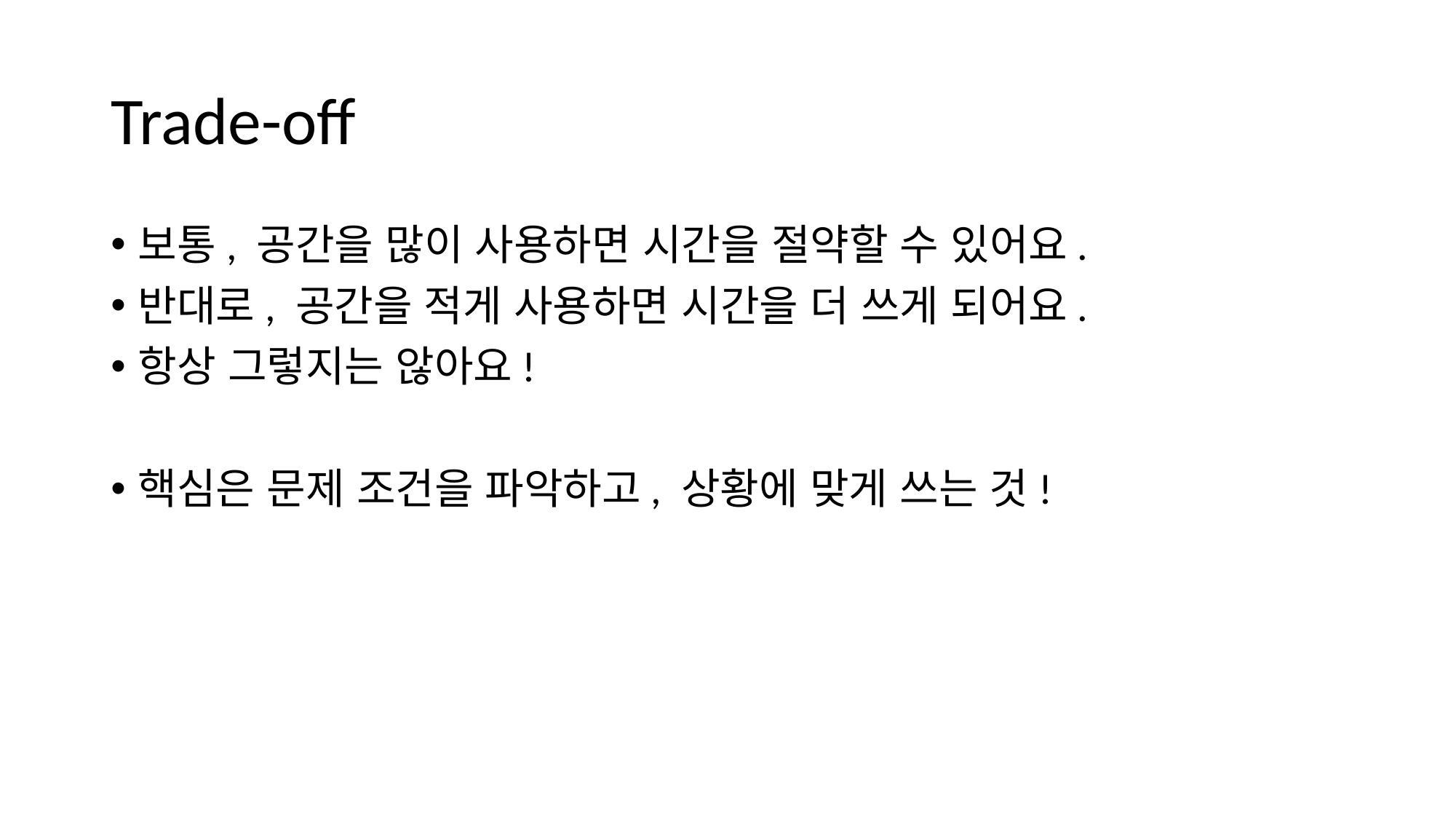

# Trade-off
보통, 공간을 많이 사용하면 시간을 절약할 수 있어요.
반대로, 공간을 적게 사용하면 시간을 더 쓰게 되어요.
항상 그렇지는 않아요!

핵심은 문제 조건을 파악하고, 상황에 맞게 쓰는 것!